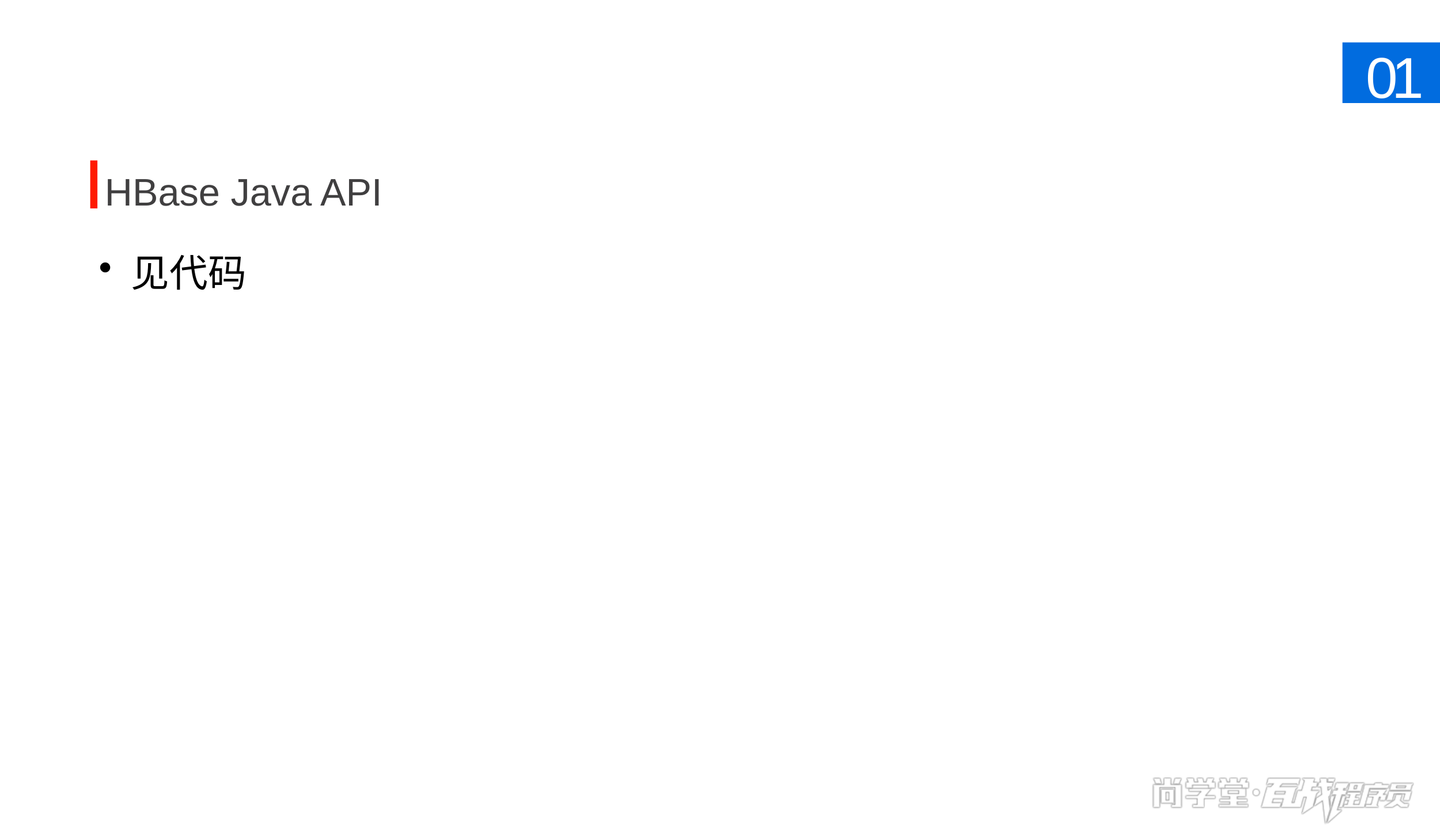

01

HBase Java API
见代码
当需要对比数据时使用当前样式，此处文字段为对右侧数据的结论或相关描述。可以根据内容调整这部分的蓝色背景高度，但不要改变蓝色部分的位置。图片也可替换，但请保证高度不变，与右侧的柱状图间距协调。